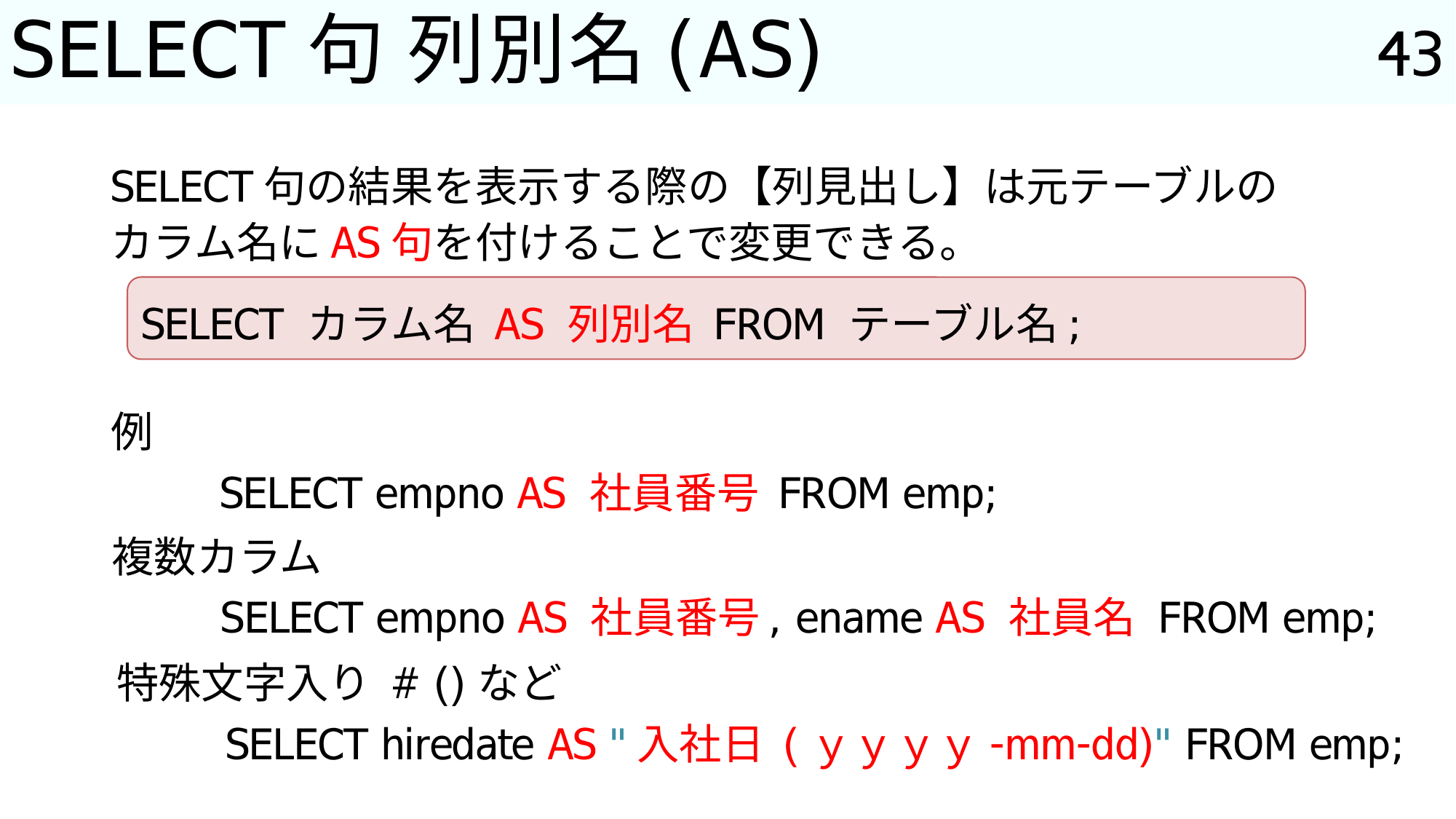

43
# SELECT句 列別名(AS)
SELECT句の結果を表示する際の【列見出し】は元テーブルの
カラム名にAS句を付けることで変更できる。

SELECT カラム名 AS 列別名 FROM テーブル名;
例
	SELECT empno AS 社員番号 FROM emp;
複数カラム
	SELECT empno AS 社員番号, ename AS 社員名 FROM emp;

特殊文字入り # ()など
	SELECT hiredate AS "入社日 (ｙｙｙｙ-mm-dd)" FROM emp;